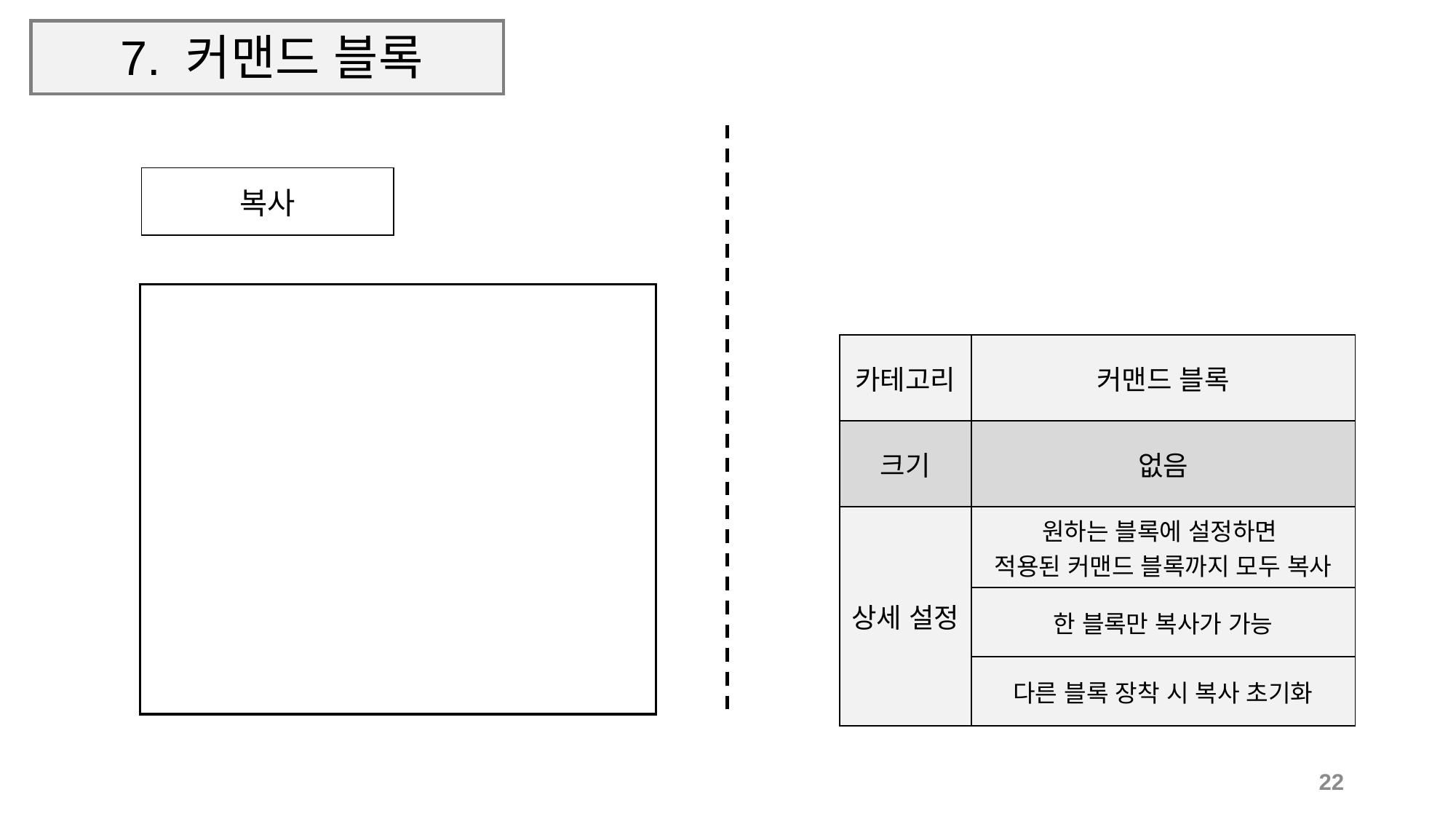

# 7. 커맨드 블록
| 복사 |
| --- |

| 카테고리 | 커맨드 블록 |
| --- | --- |
| 크기 | 없음 |
| 상세 설정 | 원하는 블록에 설정하면 적용된 커맨드 블록까지 모두 복사 |
|  | 한 블록만 복사가 가능 |
|  | 다른 블록 장착 시 복사 초기화 |
22